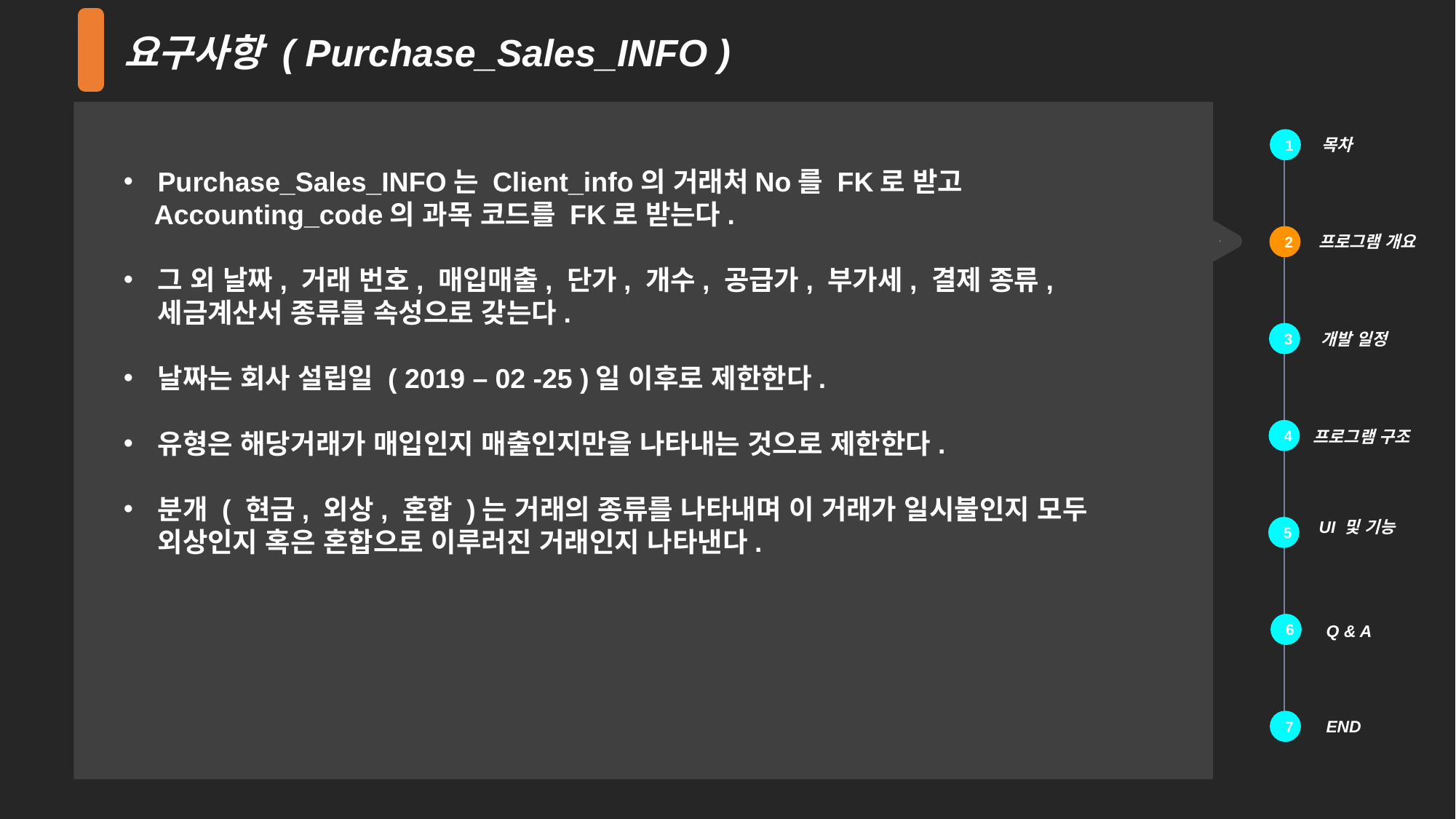

요구사항 ( Purchase_Sales_INFO )

목차
1
Purchase_Sales_INFO는 Client_info의 거래처No를 FK로 받고
    Accounting_code의 과목 코드를 FK로 받는다.

그 외 날짜, 거래 번호, 매입매출, 단가, 개수, 공급가, 부가세, 결제 종류, 세금계산서 종류를 속성으로 갖는다.

날짜는 회사 설립일 ( 2019 – 02 -25 )일 이후로 제한한다.

유형은 해당거래가 매입인지 매출인지만을 나타내는 것으로 제한한다.

분개 ( 현금, 외상, 혼합 )는 거래의 종류를 나타내며 이 거래가 일시불인지 모두 외상인지 혹은 혼합으로 이루러진 거래인지 나타낸다.

 프로그램 개요
2

3
 개발 일정
4
 프로그램 구조
 UI 및 기능
5
6
 Q & A
 END
7